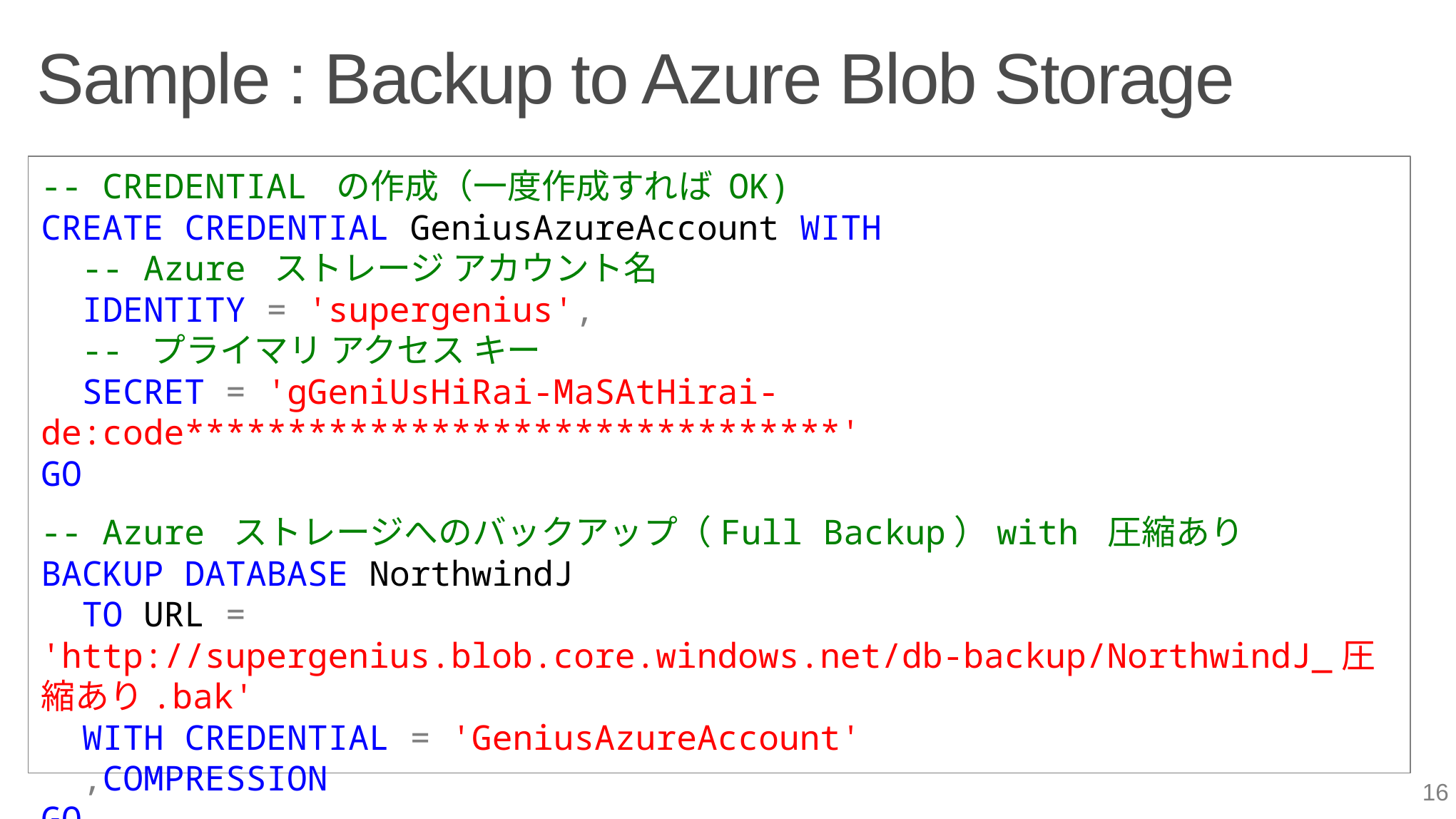

# Sample : Backup to Azure Blob Storage
-- CREDENTIAL の作成（一度作成すれば OK)
CREATE CREDENTIAL GeniusAzureAccount WITH
  -- Azure ストレージ アカウント名
  IDENTITY = 'supergenius',
  -- プライマリ アクセス キー
  SECRET = 'gGeniUsHiRai-MaSAtHirai-de:code********************************'
GO
-- Azure ストレージへのバックアップ（Full Backup）with 圧縮あり
BACKUP DATABASE NorthwindJ
  TO URL = 'http://supergenius.blob.core.windows.net/db-backup/NorthwindJ_圧縮あり.bak'
  WITH CREDENTIAL = 'GeniusAzureAccount'
  ,COMPRESSION
GO

16